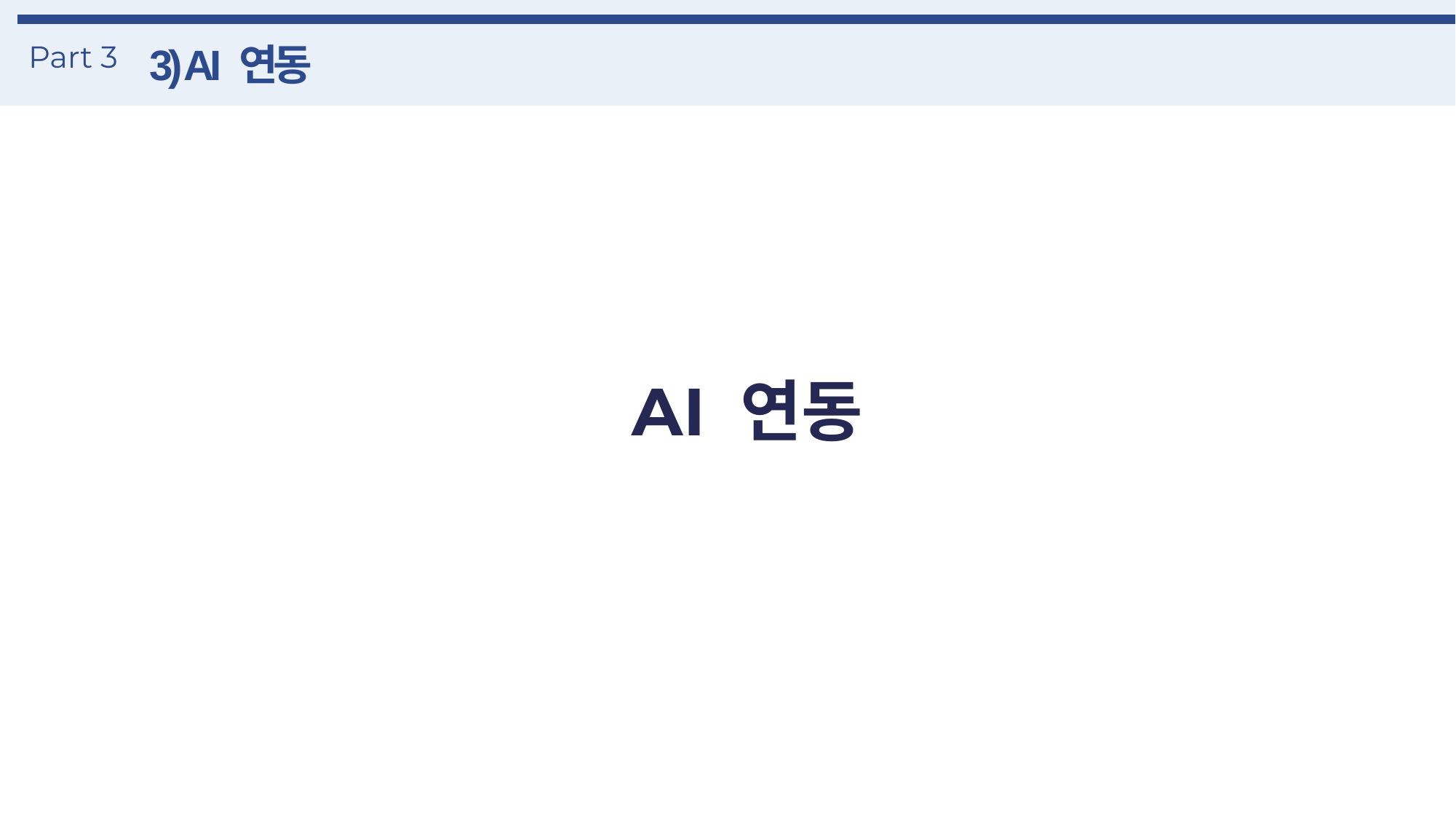

Part 3
3) AI 연동
AI 연동